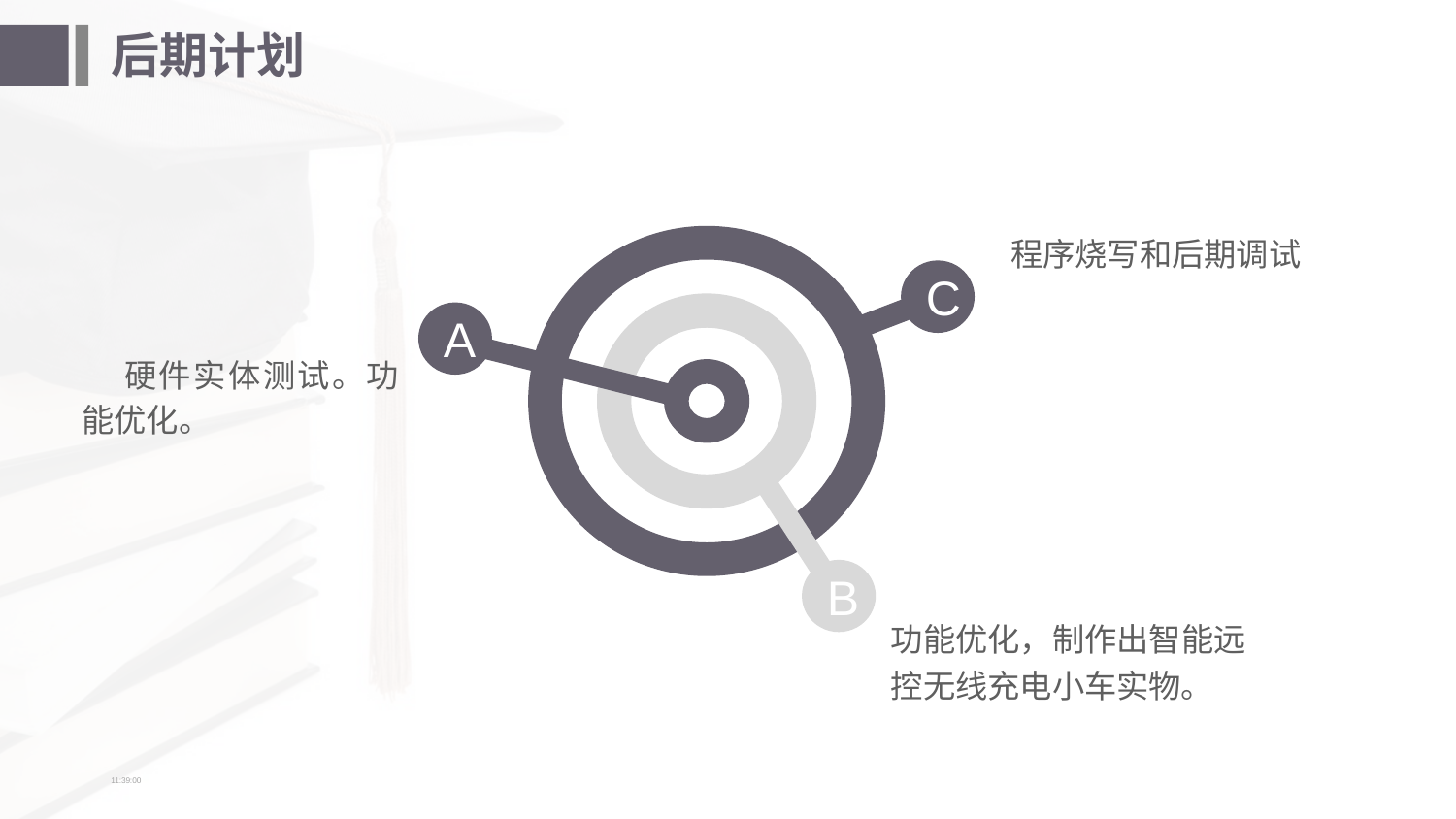

# 后期计划

程序烧写和后期调试
C

A

硬件实体测试。功能优化。

B
功能优化，制作出智能远控无线充电小车实物。
11:39:00